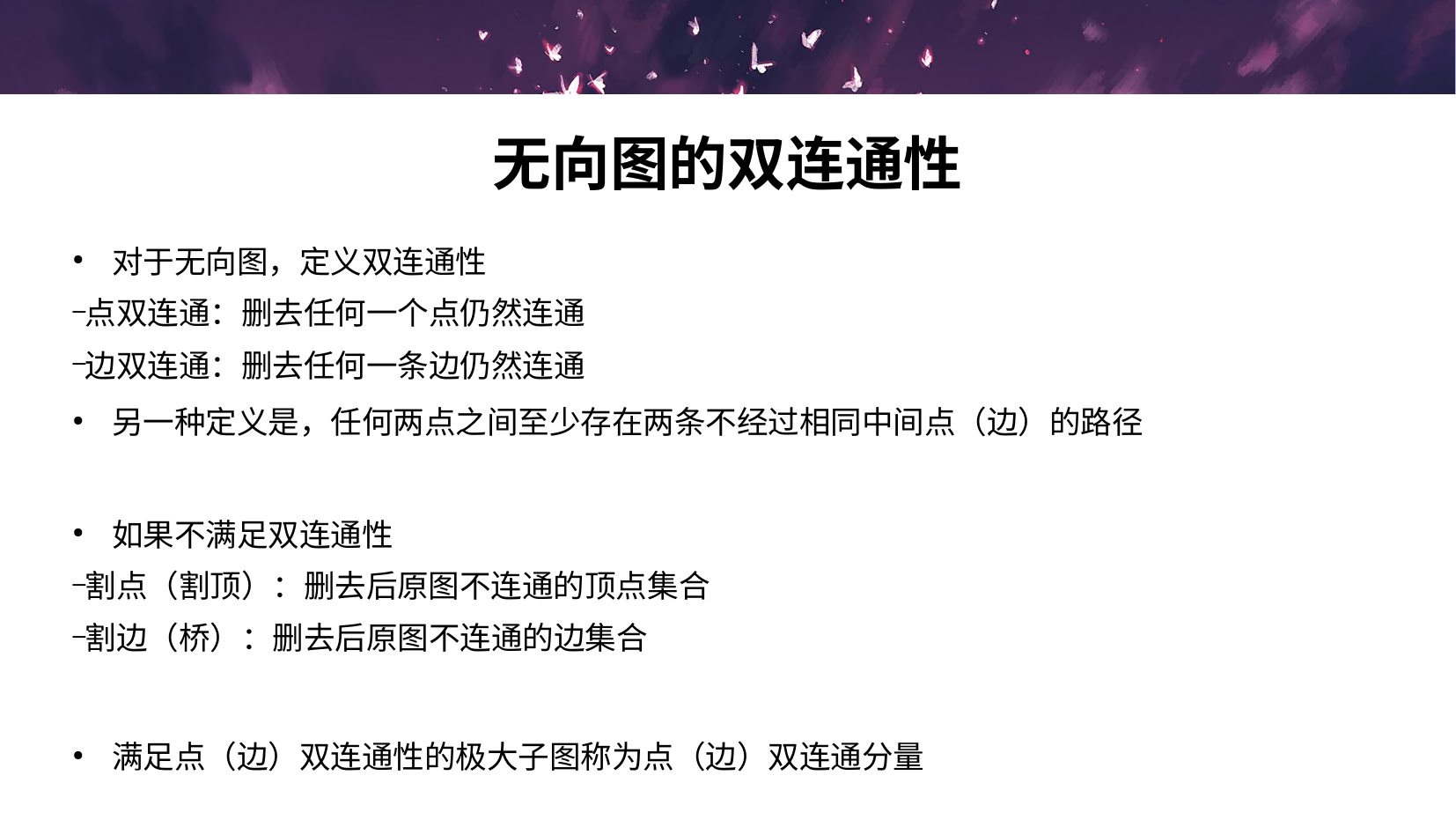

# 无向图的双连通性
对于无向图，定义双连通性
点双连通：删去任何一个点仍然连通
边双连通：删去任何一条边仍然连通
另一种定义是，任何两点之间至少存在两条不经过相同中间点（边）的路径

如果不满足双连通性
割点（割顶）：删去后原图不连通的顶点集合
割边（桥）：删去后原图不连通的边集合

满足点（边）双连通性的极大子图称为点（边）双连通分量